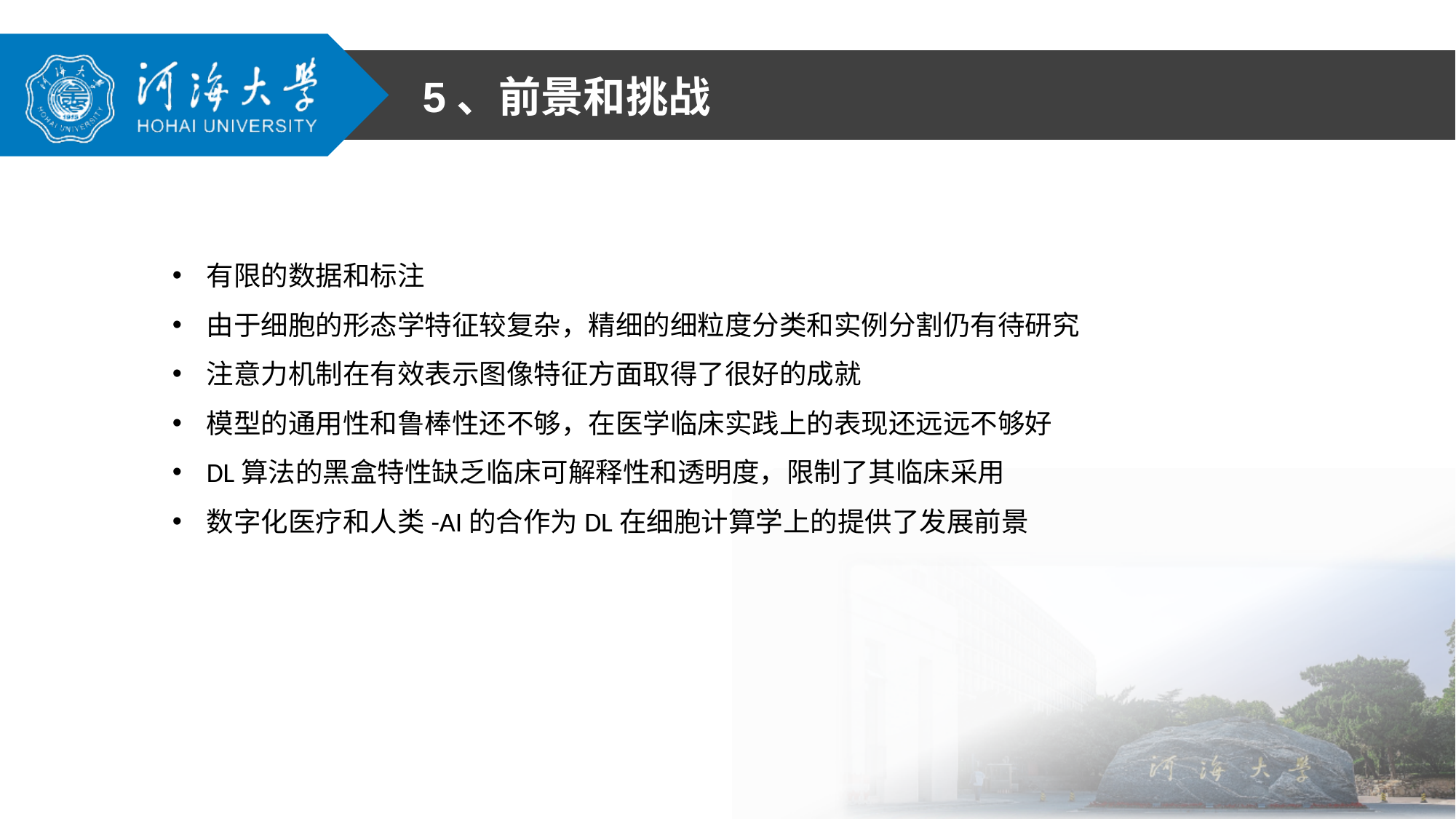

5、前景和挑战
有限的数据和标注
由于细胞的形态学特征较复杂，精细的细粒度分类和实例分割仍有待研究
注意力机制在有效表示图像特征方面取得了很好的成就
模型的通用性和鲁棒性还不够，在医学临床实践上的表现还远远不够好
DL算法的黑盒特性缺乏临床可解释性和透明度，限制了其临床采用
数字化医疗和人类-AI的合作为DL在细胞计算学上的提供了发展前景